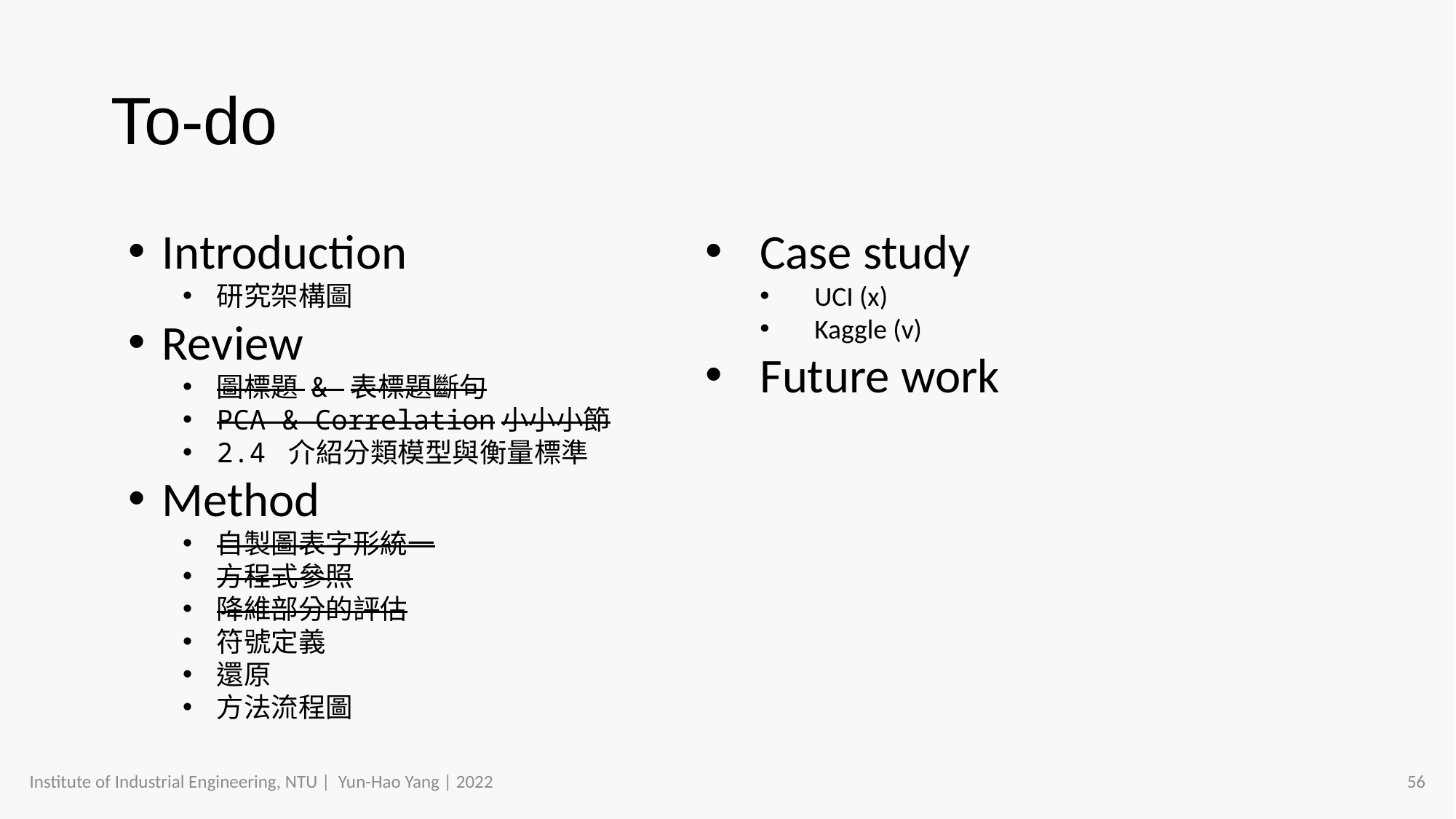

# To-do
Introduction
研究架構圖
Review
圖標題 & 表標題斷句
PCA & Correlation小小小節
2.4 介紹分類模型與衡量標準
Method
自製圖表字形統一
方程式參照
降維部分的評估
符號定義
還原
方法流程圖
Case study
UCI (x)
Kaggle (v)
Future work

Institute of Industrial Engineering, NTU |  Yun-Hao Yang | 2022